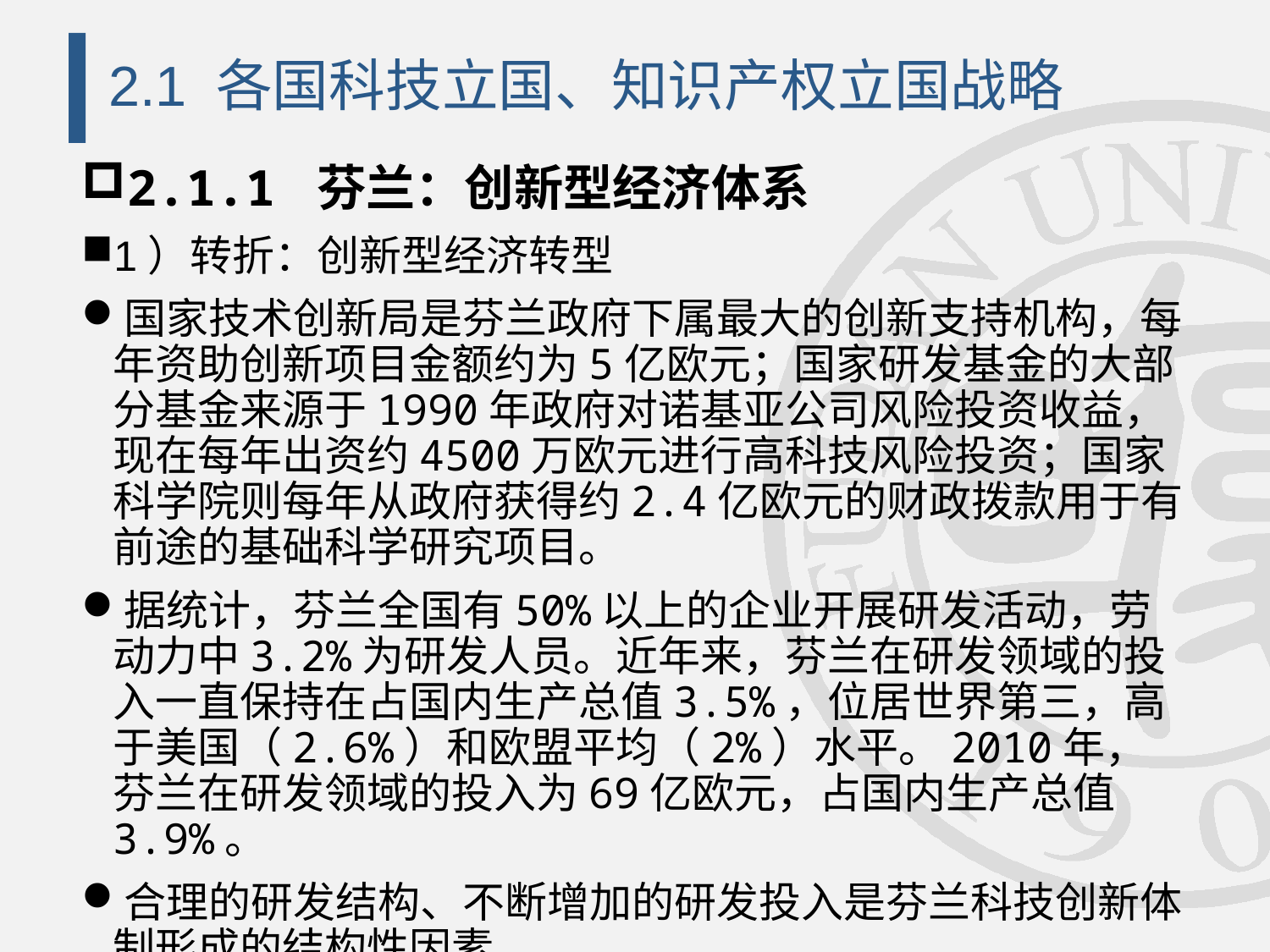

# 2.1 各国科技立国、知识产权立国战略
2.1.1 芬兰：创新型经济体系
1）转折：创新型经济转型
国家技术创新局是芬兰政府下属最大的创新支持机构，每年资助创新项目金额约为5亿欧元；国家研发基金的大部分基金来源于1990年政府对诺基亚公司风险投资收益，现在每年出资约4500万欧元进行高科技风险投资；国家科学院则每年从政府获得约2.4亿欧元的财政拨款用于有前途的基础科学研究项目。
据统计，芬兰全国有50%以上的企业开展研发活动，劳动力中3.2%为研发人员。近年来，芬兰在研发领域的投入一直保持在占国内生产总值3.5%，位居世界第三，高于美国（2.6%）和欧盟平均（2%）水平。2010年，芬兰在研发领域的投入为69亿欧元，占国内生产总值3.9%。
合理的研发结构、不断增加的研发投入是芬兰科技创新体制形成的结构性因素。